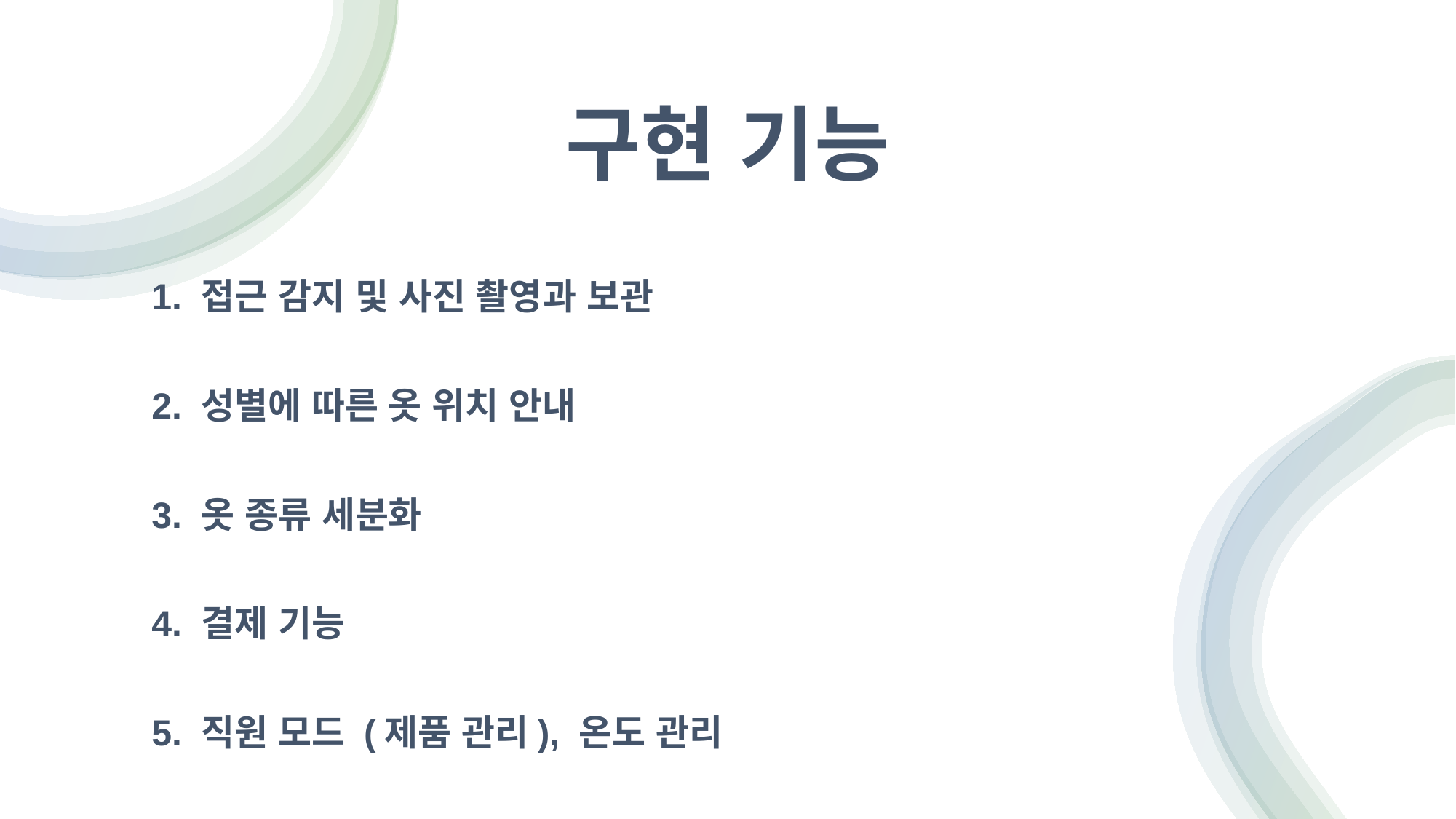

# 구현 기능

1. 접근 감지 및 사진 촬영과 보관

2. 성별에 따른 옷 위치 안내

3. 옷 종류 세분화

4. 결제 기능

5. 직원 모드 (제품 관리), 온도 관리